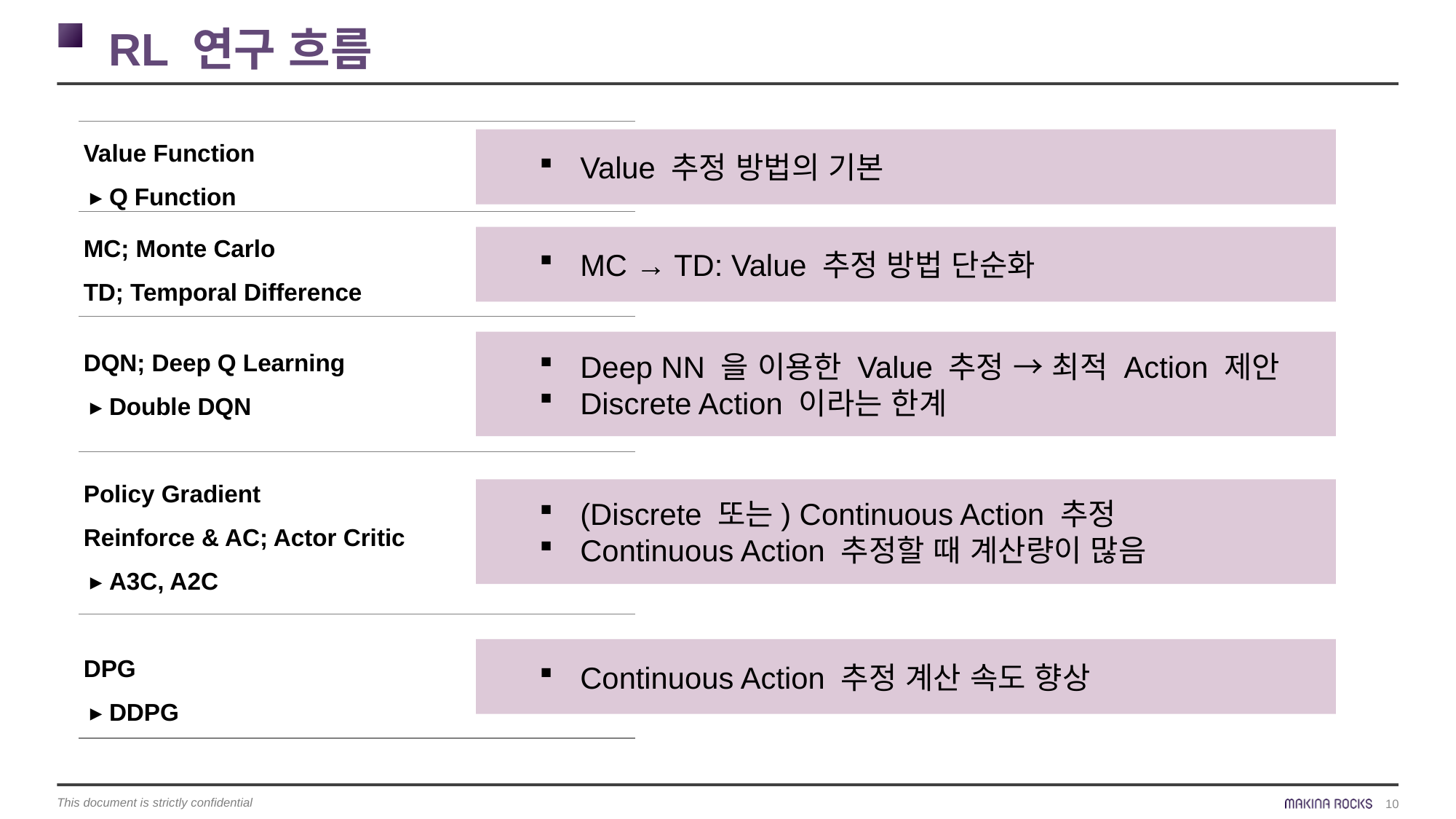

RL 연구 흐름
Value Function
 ▸ Q Function

MC; Monte Carlo
TD; Temporal Difference

DQN; Deep Q Learning
 ▸ Double DQN

Policy Gradient
Reinforce & AC; Actor Critic
 ▸ A3C, A2C

DPG
 ▸ DDPG
Value 추정 방법의 기본
MC → TD: Value 추정 방법 단순화
Deep NN 을 이용한 Value 추정 → 최적 Action 제안
Discrete Action 이라는 한계
(Discrete 또는) Continuous Action 추정
Continuous Action 추정할 때 계산량이 많음
Continuous Action 추정 계산 속도 향상